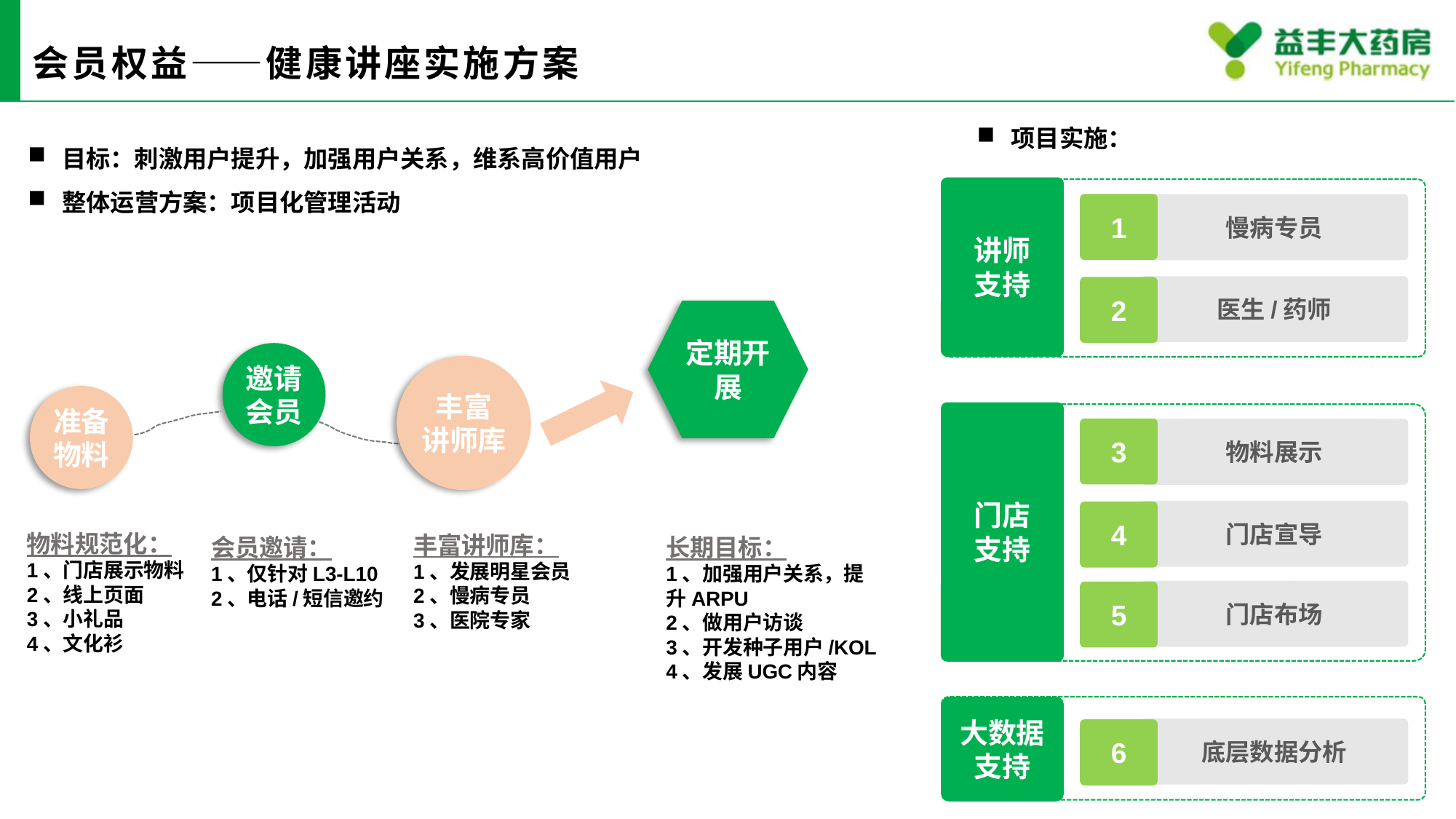

# 会员权益——健康讲座实施方案
项目实施：
目标：刺激用户提升，加强用户关系，维系高价值用户
整体运营方案：项目化管理活动

讲师
支持
1
慢病专员
医生/药师
2

定期开展
邀请会员
丰富
讲师库
准备物料

门店
支持
3
物料展示
门店宣导
4
门店布场
5

物料规范化：
1、门店展示物料
2、线上页面
3、小礼品
4、文化衫

丰富讲师库：
1、发展明星会员
2、慢病专员
3、医院专家
会员邀请：
1、仅针对L3-L10
2、电话/短信邀约
长期目标：
1、加强用户关系，提升ARPU
2、做用户访谈
3、开发种子用户/KOL
4、发展UGC内容

大数据
支持
底层数据分析
6